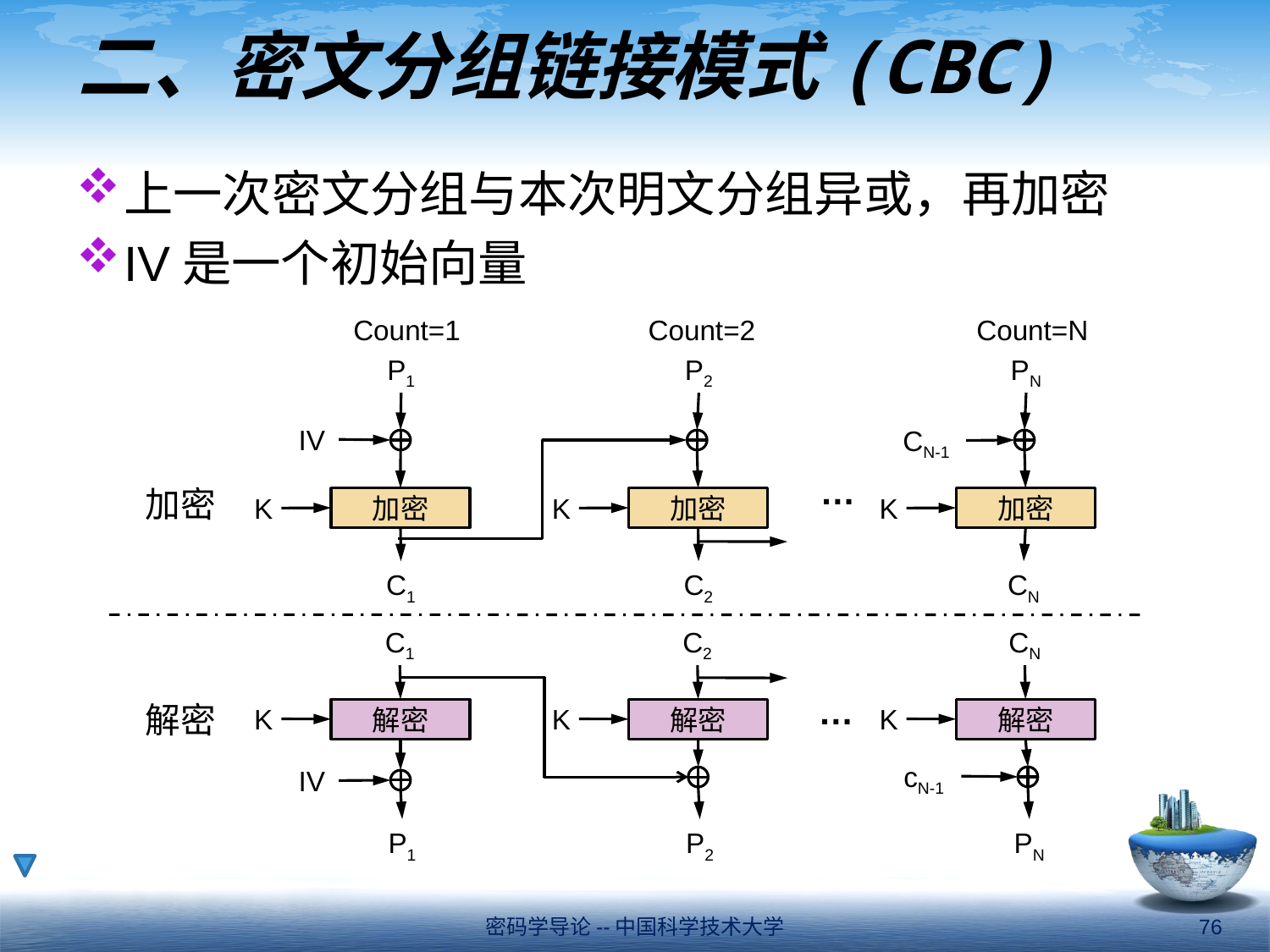

# 二、密文分组链接模式(CBC)
上一次密文分组与本次明文分组异或，再加密
IV是一个初始向量
Count=1
Count=2
Count=N
P1
P2
PN
IV
CN-1

…
加密
K
K
K
加密
加密
加密
C1
C2
CN
C1
C2
CN
…
解密
K
K
K
解密
解密
解密
cN-1
IV

P1
P2
PN

密码学导论--中国科学技术大学
76